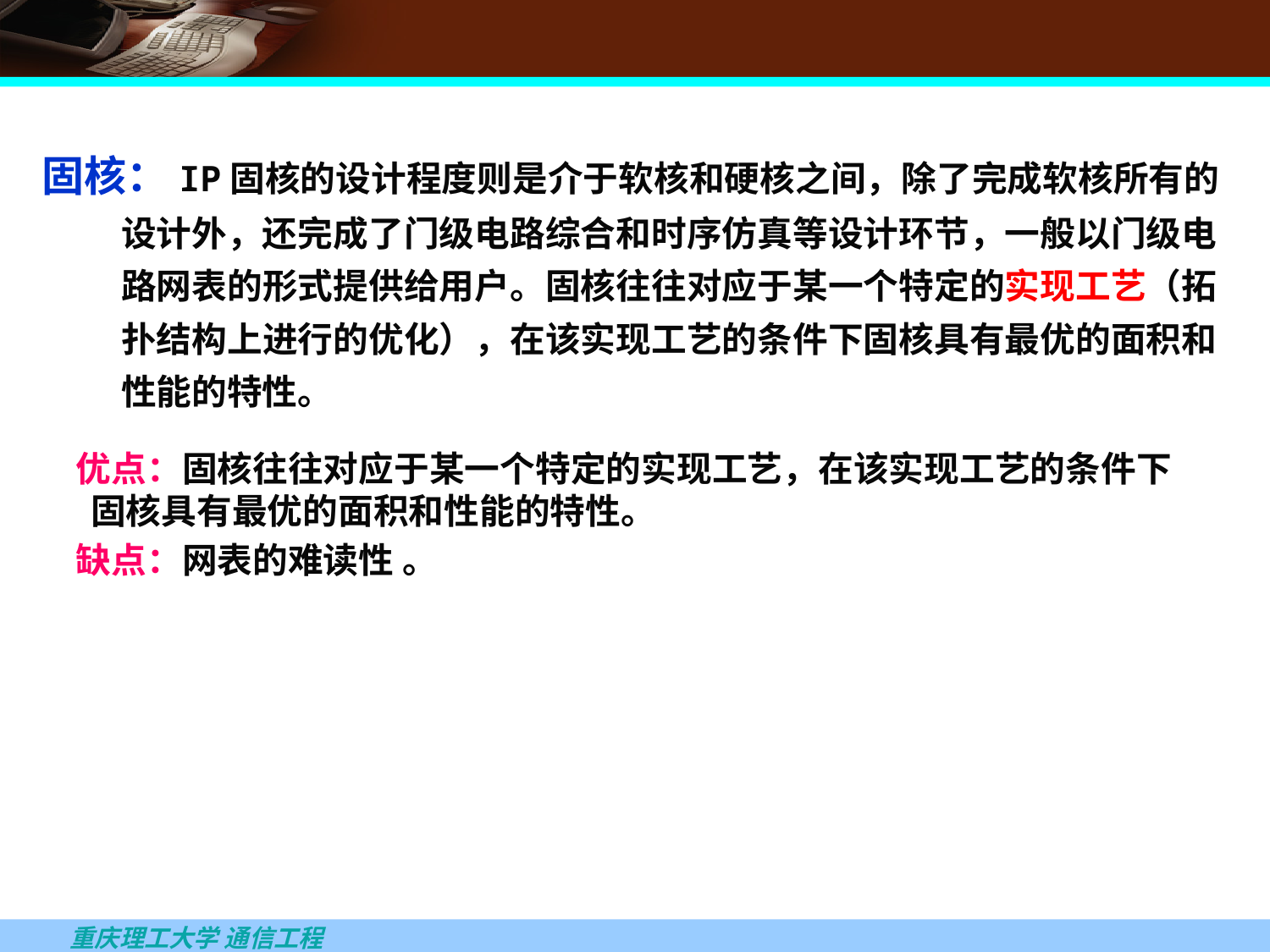

固核：IP固核的设计程度则是介于软核和硬核之间，除了完成软核所有的设计外，还完成了门级电路综合和时序仿真等设计环节，一般以门级电路网表的形式提供给用户。固核往往对应于某一个特定的实现工艺（拓扑结构上进行的优化），在该实现工艺的条件下固核具有最优的面积和性能的特性。
       优点：固核往往对应于某一个特定的实现工艺，在该实现工艺的条件下固核具有最优的面积和性能的特性。
       缺点：网表的难读性 。